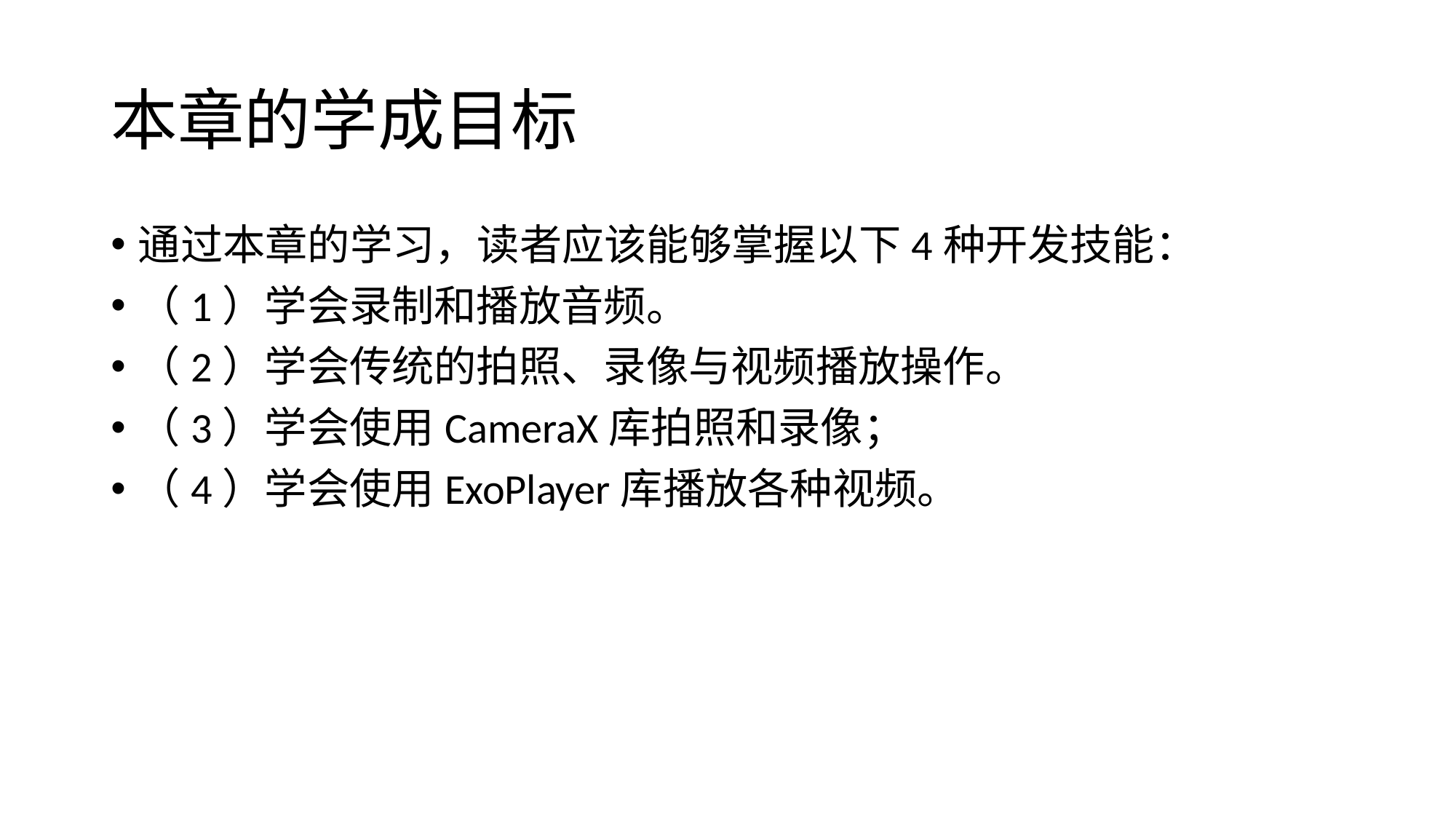

# 本章的学成目标
通过本章的学习，读者应该能够掌握以下4种开发技能：
（1）学会录制和播放音频。
（2）学会传统的拍照、录像与视频播放操作。
（3）学会使用CameraX库拍照和录像；
（4）学会使用ExoPlayer库播放各种视频。